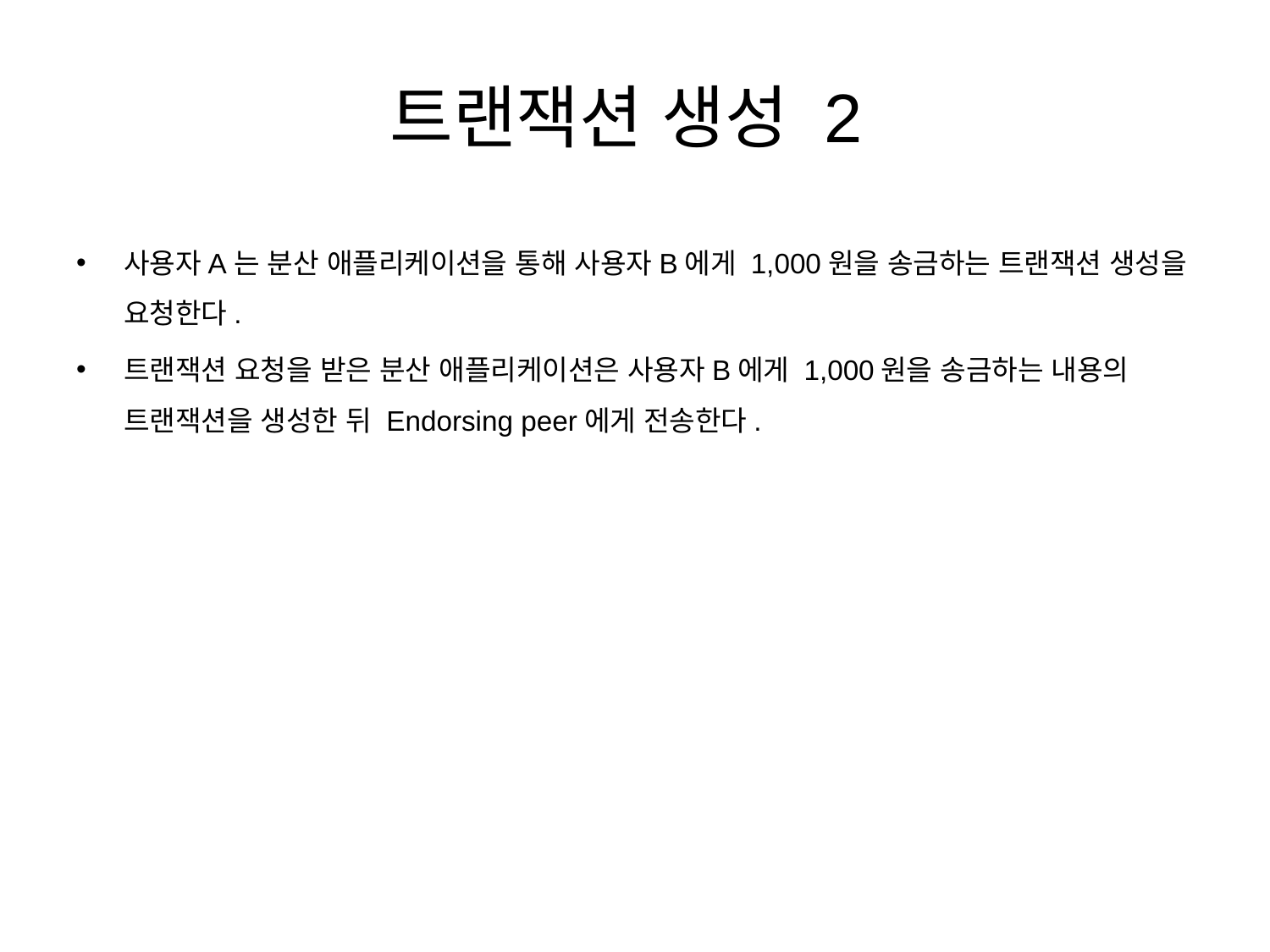

# 트랜잭션 생성 2
사용자A는 분산 애플리케이션을 통해 사용자B에게 1,000원을 송금하는 트랜잭션 생성을 요청한다.
트랜잭션 요청을 받은 분산 애플리케이션은 사용자B에게 1,000원을 송금하는 내용의 트랜잭션을 생성한 뒤 Endorsing peer에게 전송한다.